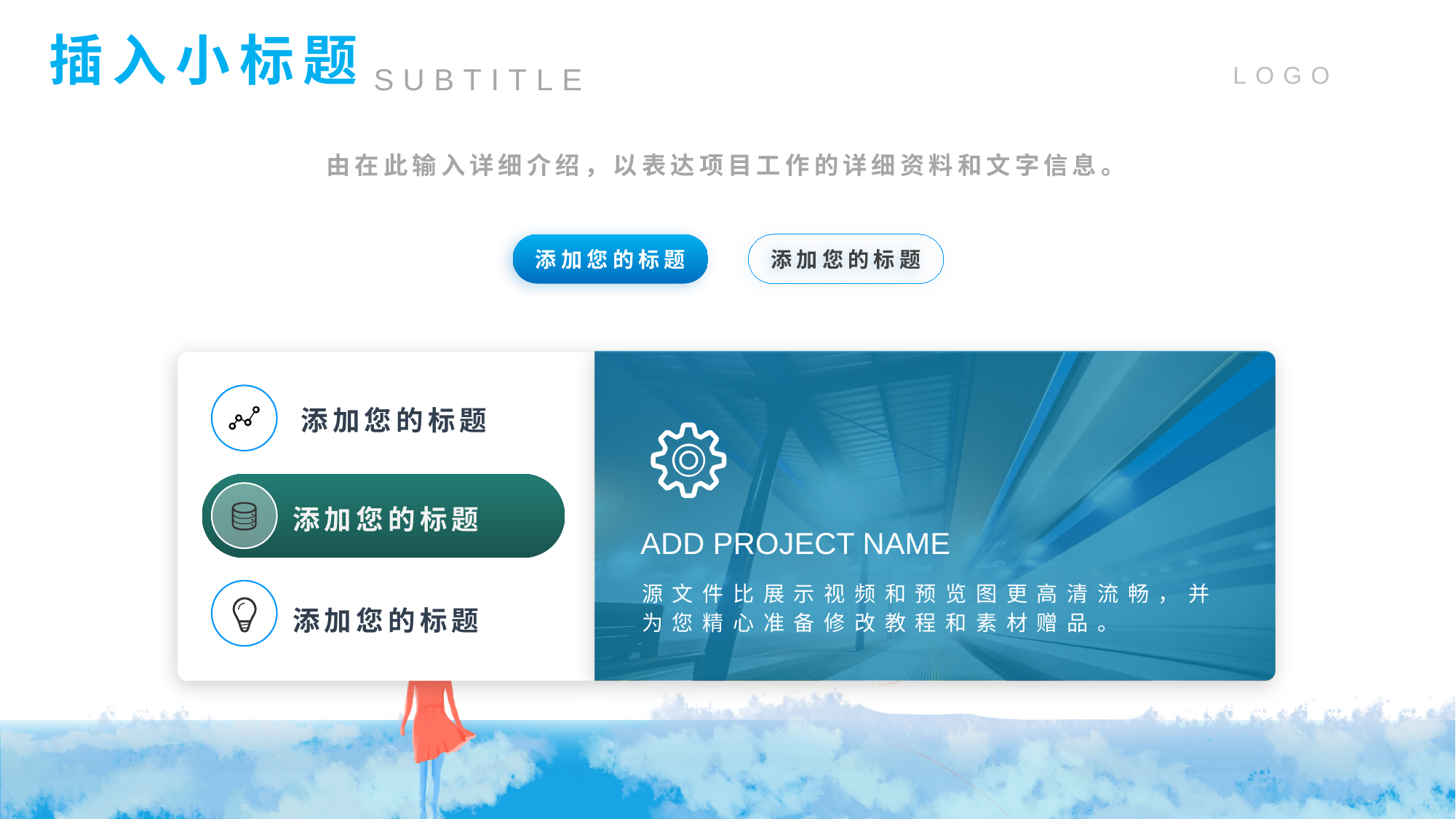

插入小标题
SUBTITLE
由在此输入详细介绍，以表达项目工作的详细资料和文字信息。
添加您的标题
添加您的标题

添加您的标题

添加您的标题
ADD PROJECT NAME
源文件比展示视频和预览图更高清流畅，并为您精心准备修改教程和素材赠品。

添加您的标题